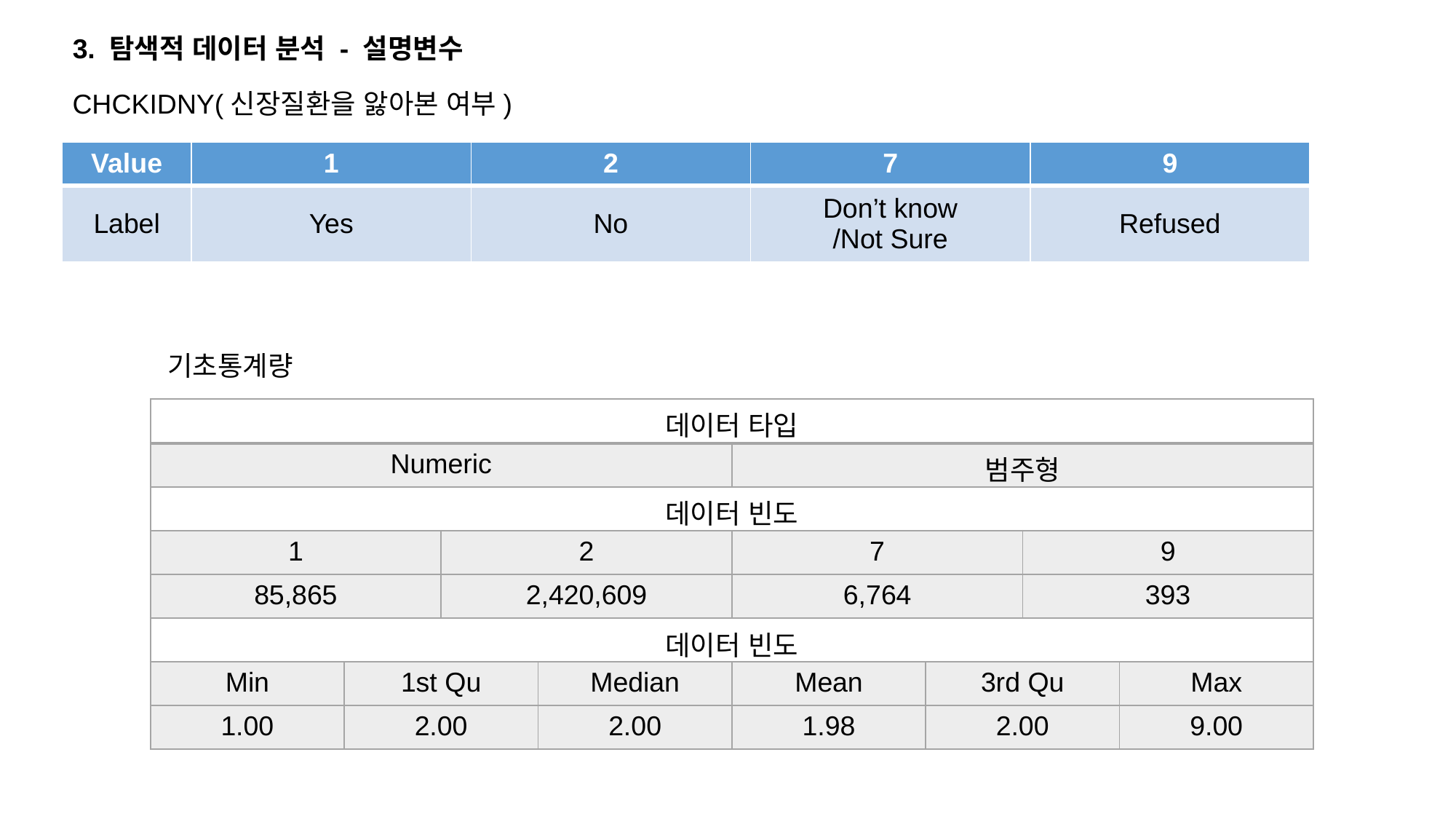

3. 탐색적 데이터 분석 - 설명변수
CHCKIDNY(신장질환을 앓아본 여부)
| Value | 1 | 2 | 7 | 9 |
| --- | --- | --- | --- | --- |
| Label | Yes | No | Don’t know /Not Sure | Refused |
기초통계량
| 데이터 타입 |  |  |  |  |  |  |  |
| --- | --- | --- | --- | --- | --- | --- | --- |
| Numeric |  |  |  | 범주형 |  |  |  |
| 데이터 빈도 |  |  |  |  |  |  |  |
| 1 |  | 2 |  | 7 |  | 9 |  |
| 85,865 |  | 2,420,609 |  | 6,764 |  | 393 |  |
| 데이터 빈도 |  |  |  |  |  |  |  |
| Min | 1st Qu |  | Median | Mean | 3rd Qu |  | Max |
| 1.00 | 2.00 |  | 2.00 | 1.98 | 2.00 |  | 9.00 |